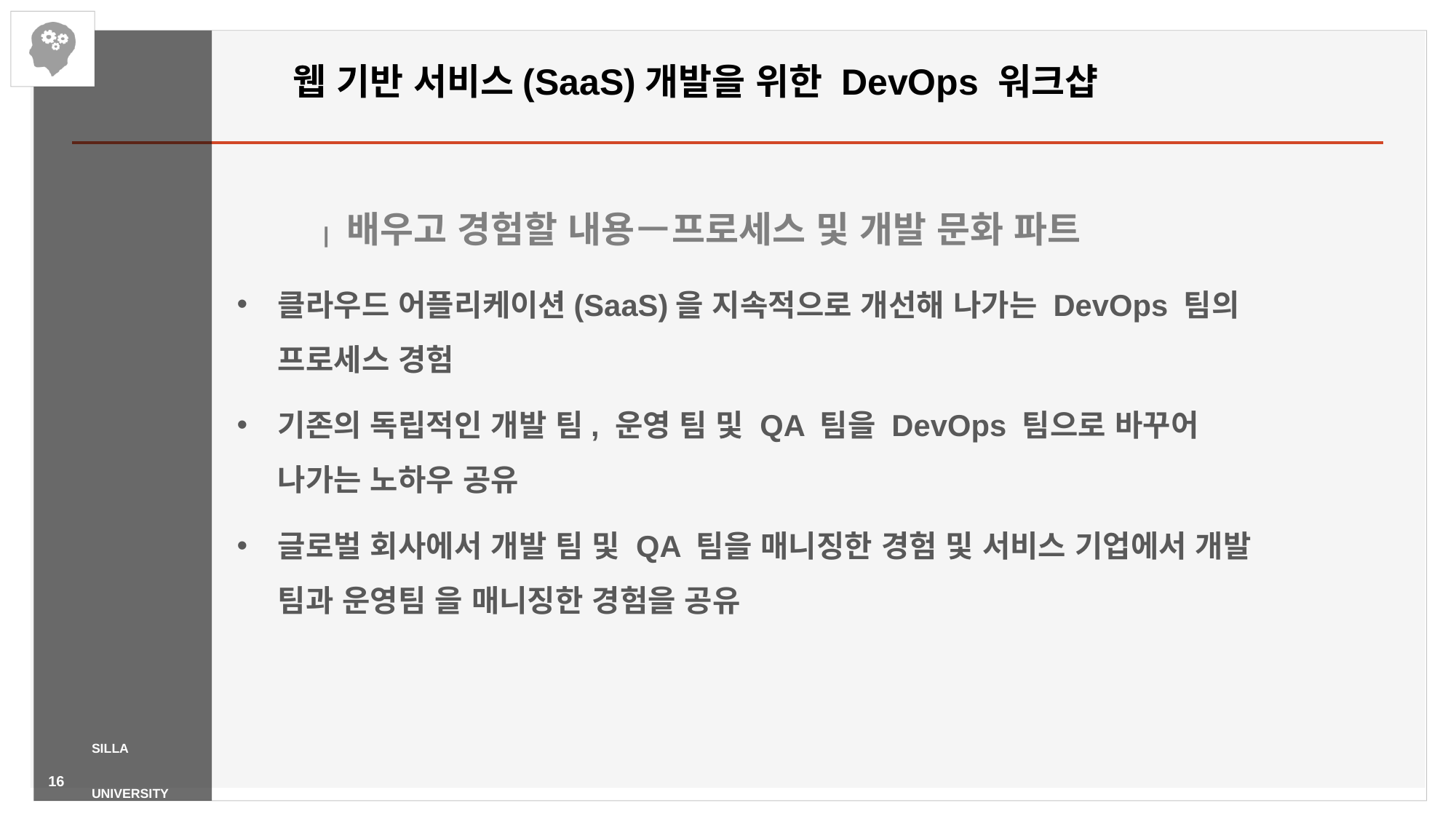

# 웹 기반 서비스(SaaS)개발을 위한 DevOps 워크샵
|  배우고 경험할 내용 — 프로세스 및 개발 문화 파트
클라우드 어플리케이션(SaaS)을 지속적으로 개선해 나가는 DevOps 팀의 프로세스 경험
기존의 독립적인 개발 팀, 운영 팀 및 QA 팀을 DevOps 팀으로 바꾸어 나가는 노하우 공유
글로벌 회사에서 개발 팀 및 QA 팀을 매니징한 경험 및 서비스 기업에서 개발 팀과 운영팀 을 매니징한 경험을 공유
SILLA
UNIVERSITY
16